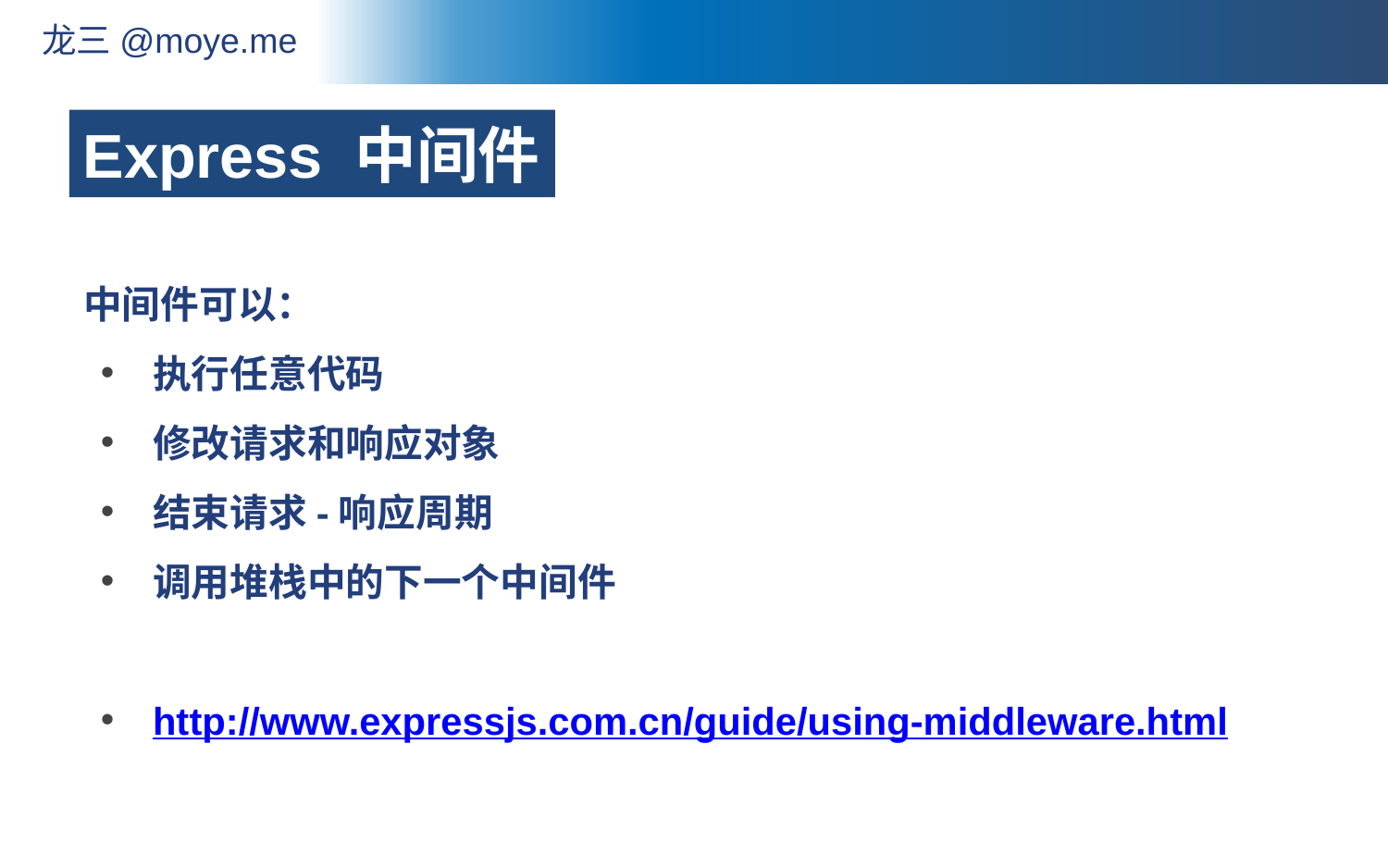

Express 中间件
中间件可以：
执行任意代码
修改请求和响应对象
结束请求-响应周期
调用堆栈中的下一个中间件

http://www.expressjs.com.cn/guide/using-middleware.html